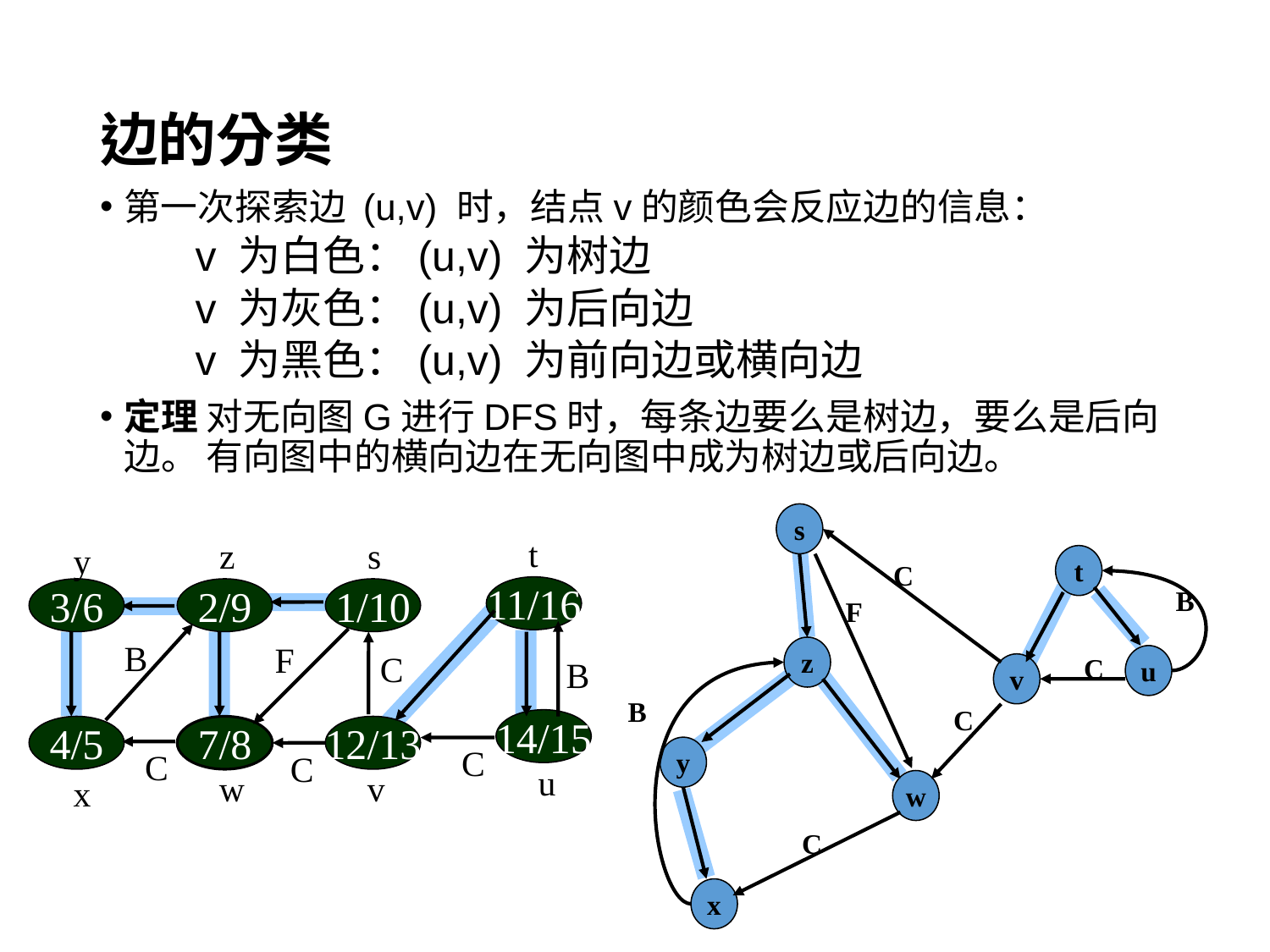

# 边的分类
第一次探索边 (u,v) 时，结点v的颜色会反应边的信息：
v 为白色：(u,v) 为树边
v 为灰色：(u,v) 为后向边
v 为黑色：(u,v) 为前向边或横向边
定理 对无向图G进行DFS时，每条边要么是树边，要么是后向边。 有向图中的横向边在无向图中成为树边或后向边。
s

t
C

B

F

z
C
u
v

B
C

y
w

C
x

t
z
s
y
11/16
3/6
2/9
1/10

B

F
C
B
14/15
4/5
7/8
12/13
C

C
C

u
w
v
x